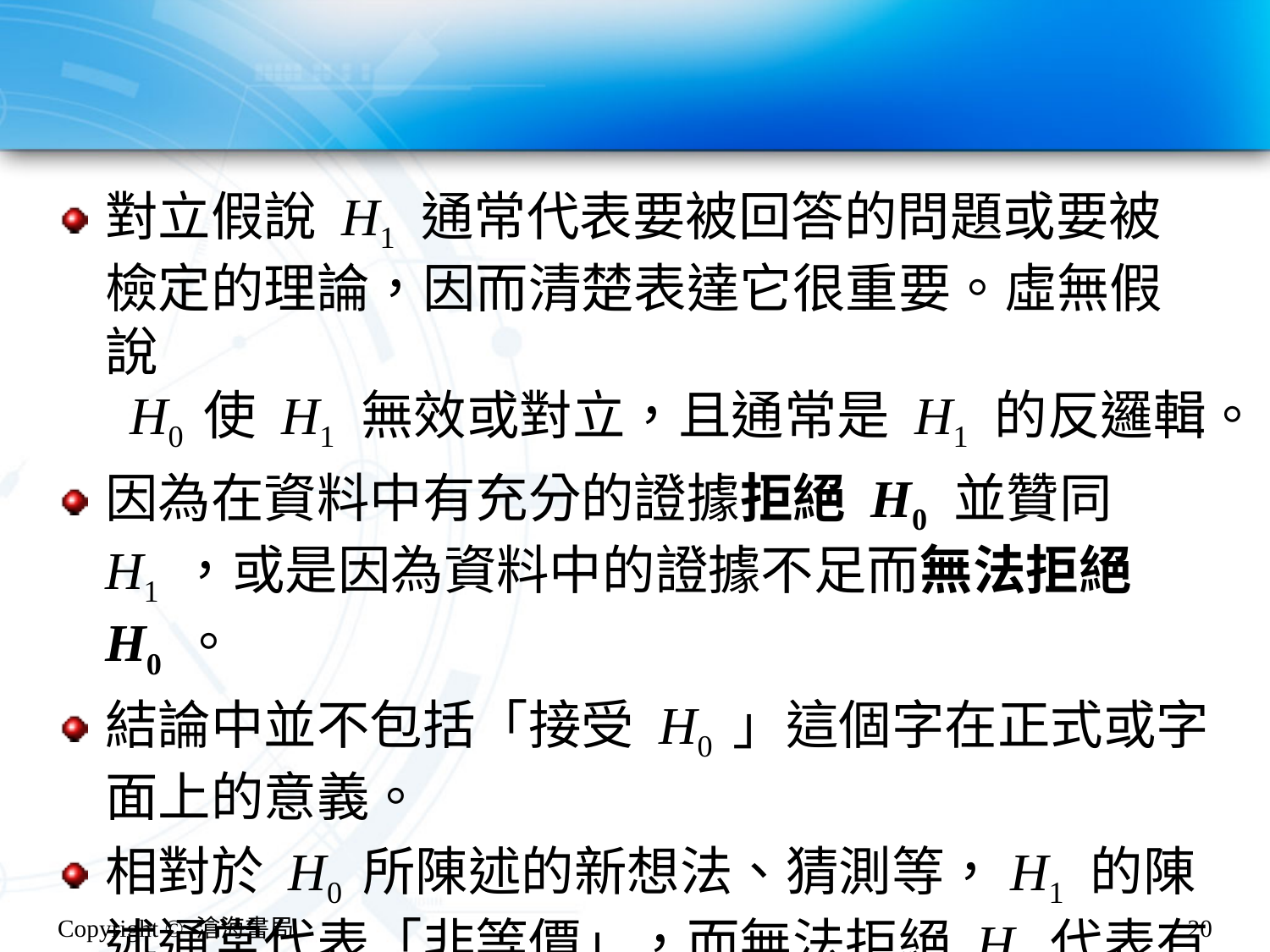

#
對立假說 H1 通常代表要被回答的問題或要被檢定的理論，因而清楚表達它很重要。虛無假說
 H0 使 H1 無效或對立，且通常是 H1 的反邏輯。
因為在資料中有充分的證據拒絕 H0 並贊同 H1 ，或是因為資料中的證據不足而無法拒絕 H0 。
結論中並不包括「接受 H0 」這個字在正式或字面上的意義。
相對於 H0 所陳述的新想法、猜測等，H1 的陳述通常代表「非等價」，而無法拒絕 H0 代表有適當的結論。
Copyright © 滄海書局
20